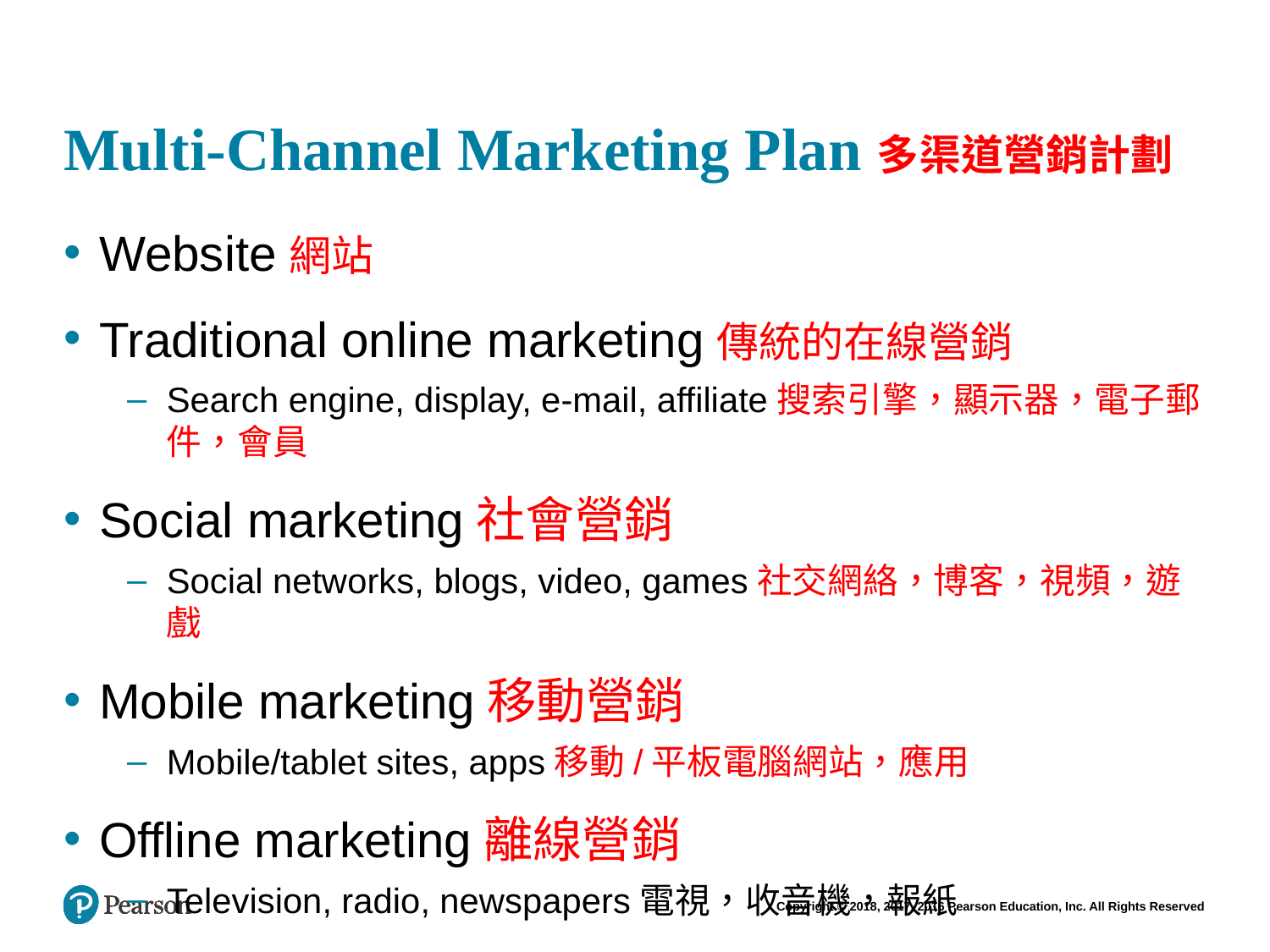

# Multi-Channel Marketing Plan多渠道營銷計劃
Website網站
Traditional online marketing傳統的在線營銷
Search engine, display, e-mail, affiliate搜索引擎，顯示器，電子郵件，會員
Social marketing社會營銷
Social networks, blogs, video, games社交網絡，博客，視頻，遊戲
Mobile marketing移動營銷
Mobile/tablet sites, apps移動/平板電腦網站，應用
Offline marketing離線營銷
Television, radio, newspapers電視，收音機，報紙